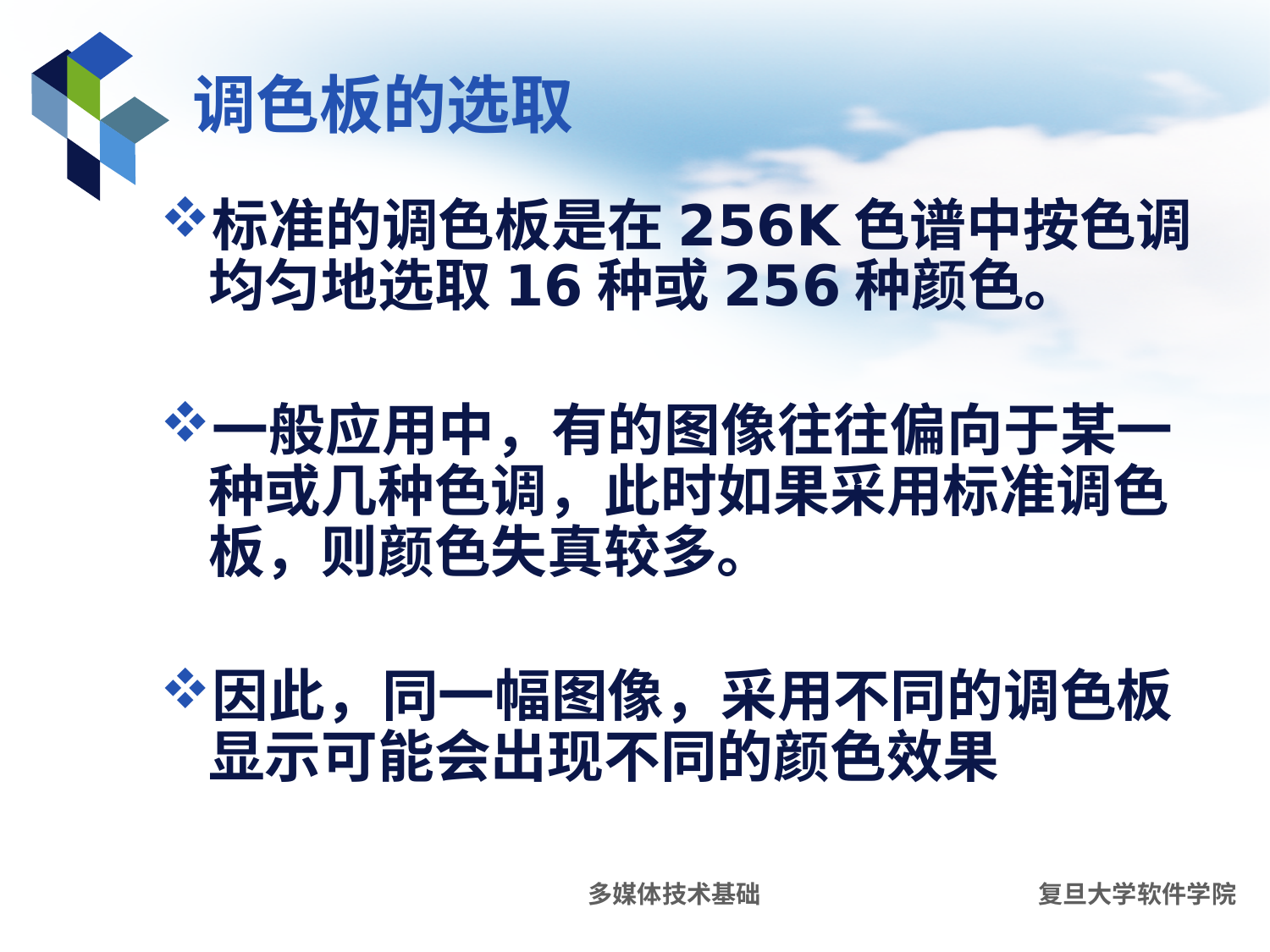

# 调色板的选取
标准的调色板是在256K色谱中按色调均匀地选取16种或256种颜色。

一般应用中，有的图像往往偏向于某一种或几种色调，此时如果采用标准调色板，则颜色失真较多。

因此，同一幅图像，采用不同的调色板显示可能会出现不同的颜色效果
多媒体技术基础